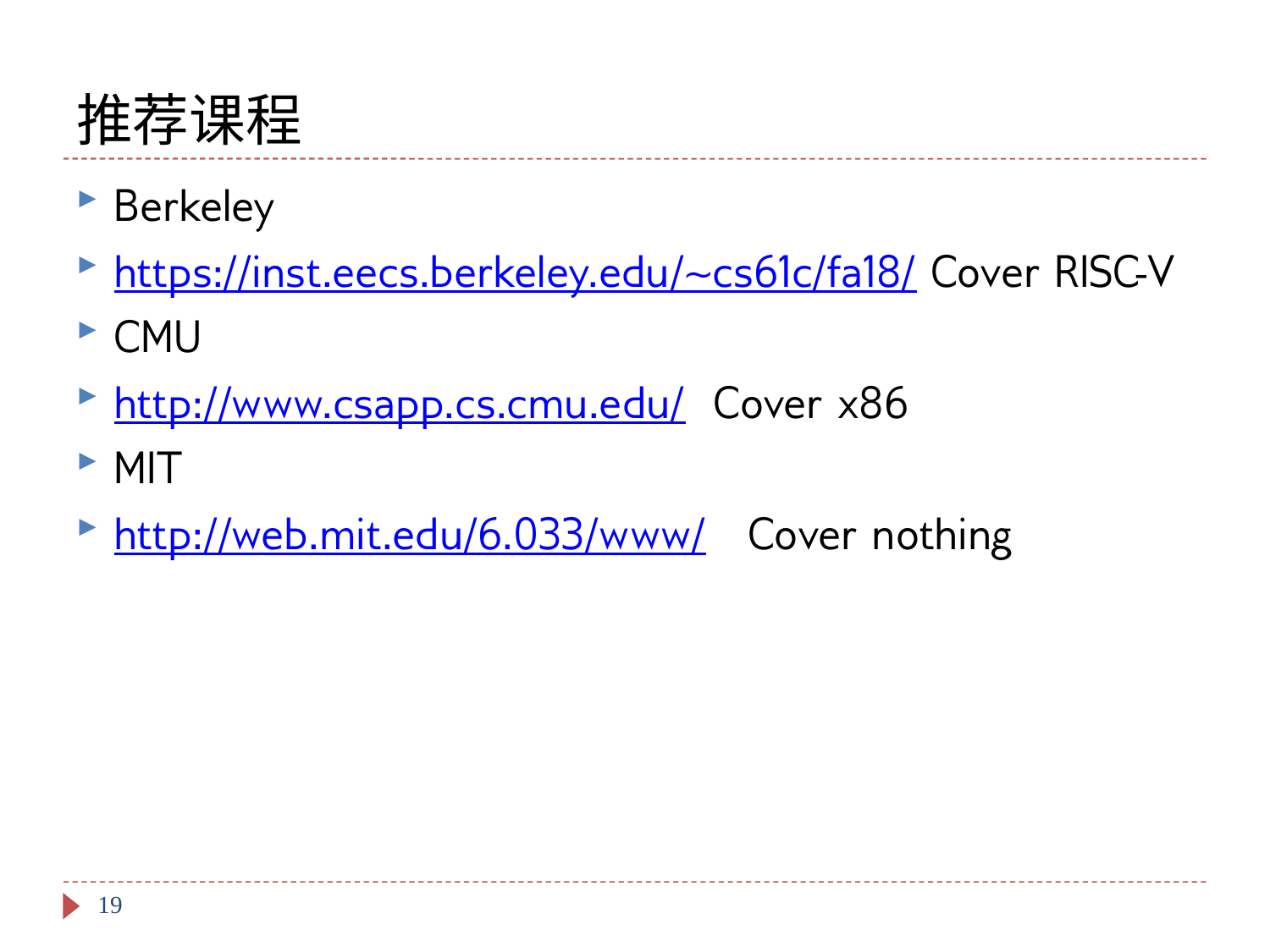

# 推荐课程
Berkeley
https://inst.eecs.berkeley.edu/~cs61c/fa18/ Cover RISC-V
CMU
http://www.csapp.cs.cmu.edu/  Cover x86
MIT
http://web.mit.edu/6.033/www/   Cover nothing
19